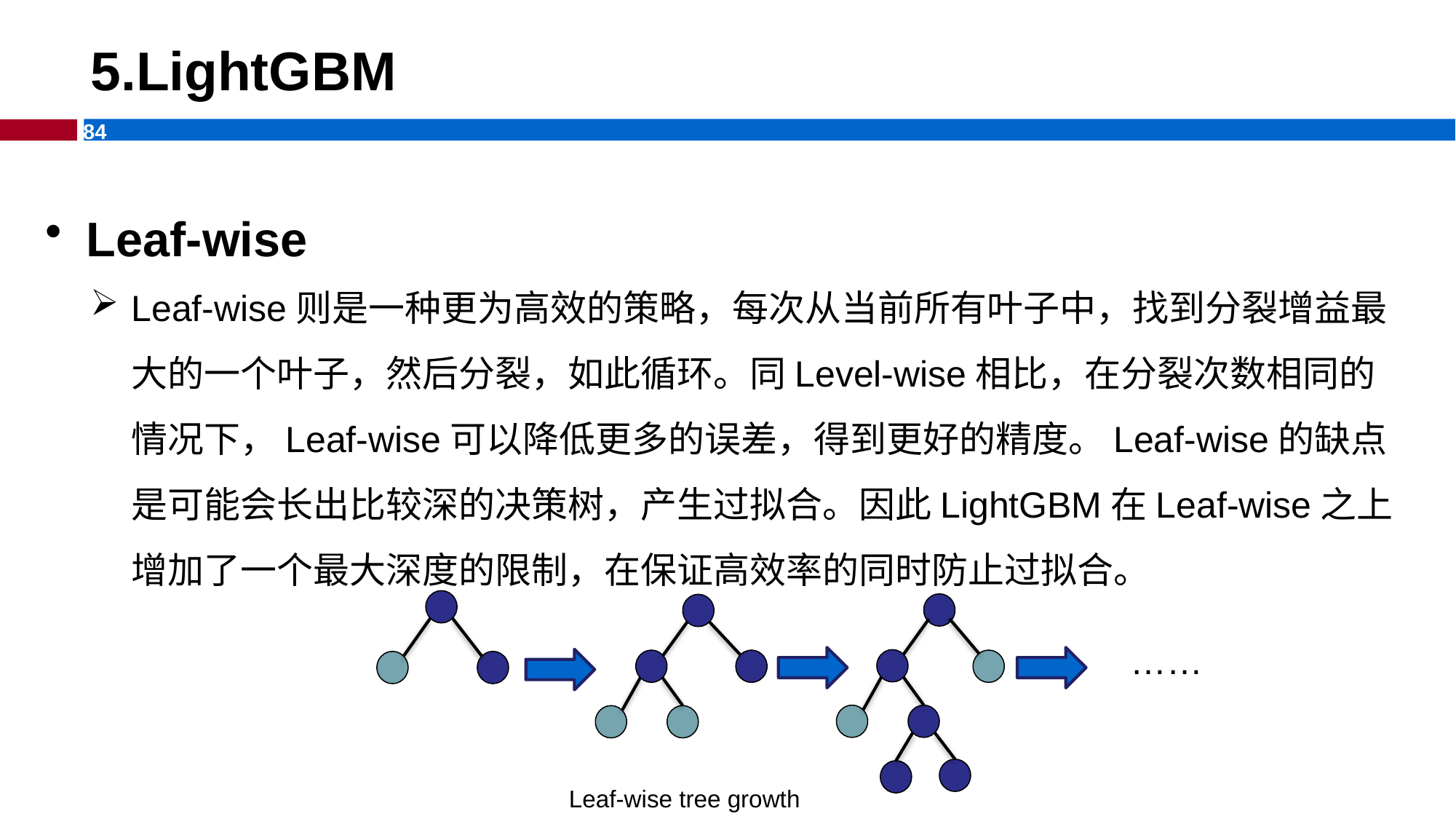

# 5.LightGBM
Leaf-wise

Leaf-wise则是一种更为高效的策略，每次从当前所有叶子中，找到分裂增益最大的一个叶子，然后分裂，如此循环。同Level-wise相比，在分裂次数相同的情况下，Leaf-wise可以降低更多的误差，得到更好的精度。Leaf-wise的缺点是可能会长出比较深的决策树，产生过拟合。因此LightGBM在Leaf-wise之上增加了一个最大深度的限制，在保证高效率的同时防止过拟合。

……

Leaf-wise tree growth